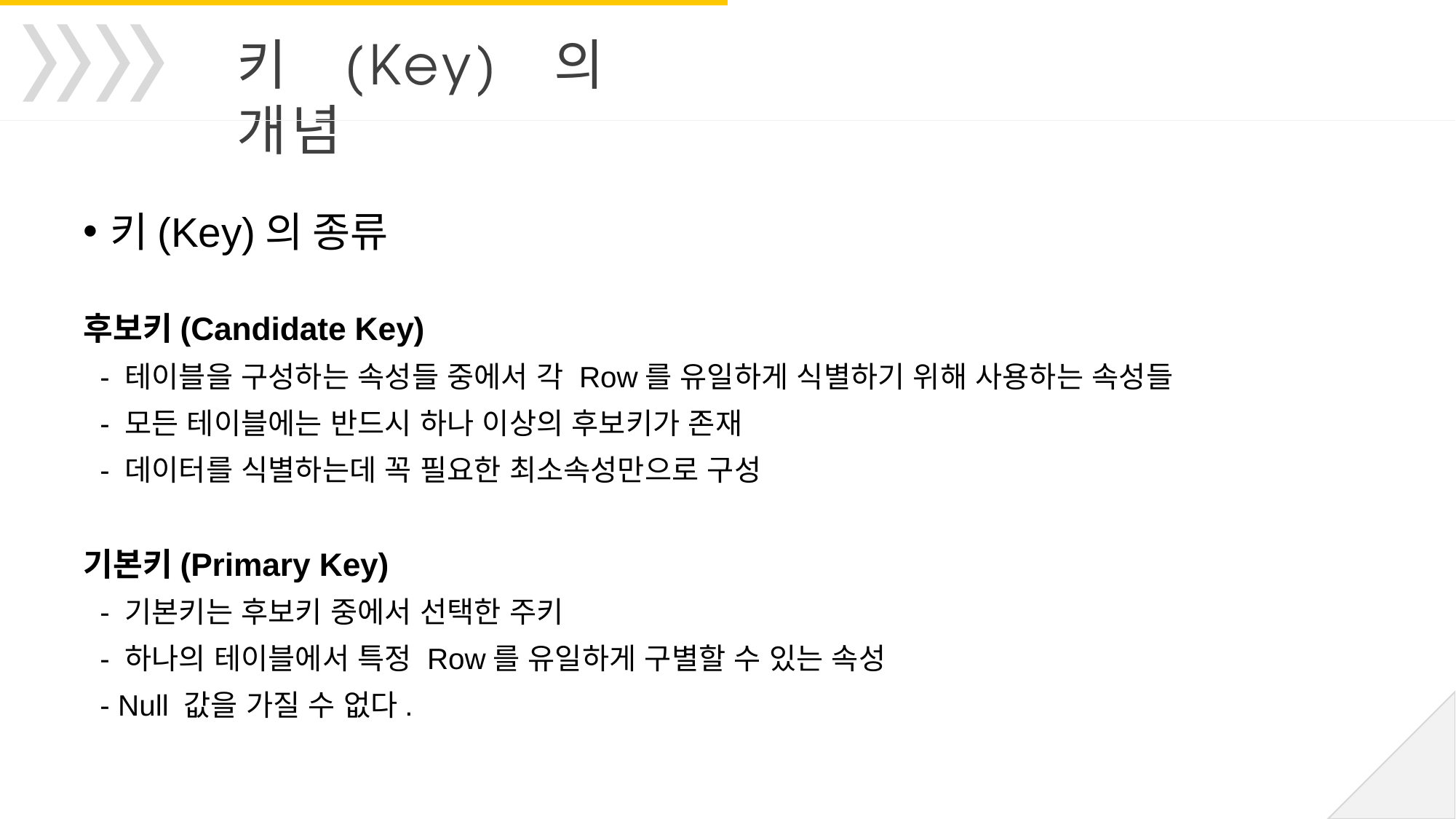

키(Key)의 개념
키(Key)의 종류

후보키(Candidate Key)
  - 테이블을 구성하는 속성들 중에서 각 Row를 유일하게 식별하기 위해 사용하는 속성들
  - 모든 테이블에는 반드시 하나 이상의 후보키가 존재
  - 데이터를 식별하는데 꼭 필요한 최소속성만으로 구성

기본키(Primary Key)
  - 기본키는 후보키 중에서 선택한 주키
  - 하나의 테이블에서 특정 Row를 유일하게 구별할 수 있는 속성
  - Null 값을 가질 수 없다.